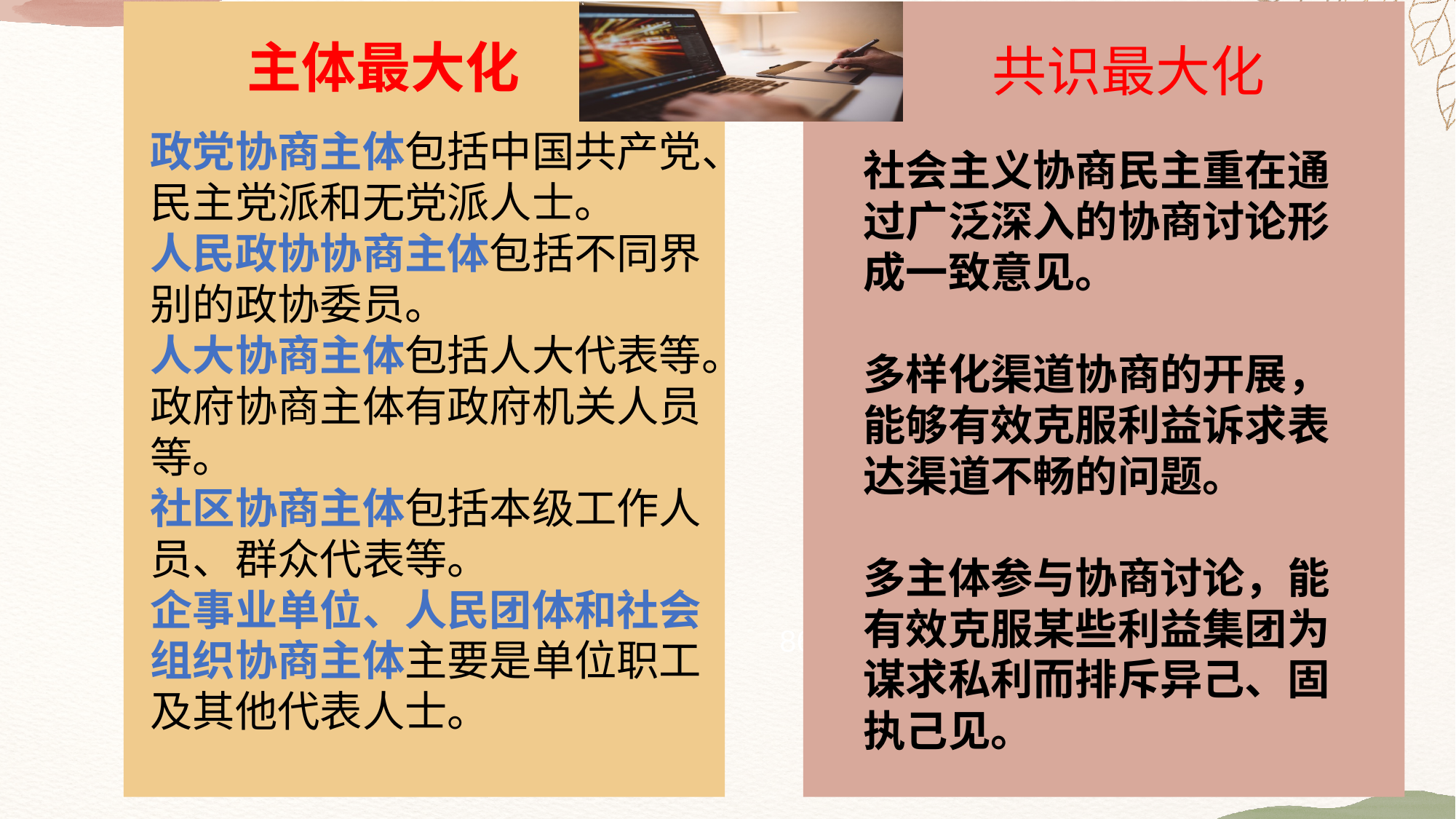

主体最大化

共识最大化
政党协商主体包括中国共产党、民主党派和无党派人士。
人民政协协商主体包括不同界别的政协委员。
人大协商主体包括人大代表等。
政府协商主体有政府机关人员等。
社区协商主体包括本级工作人员、群众代表等。
企事业单位、人民团体和社会组织协商主体主要是单位职工及其他代表人士。

社会主义协商民主重在通过广泛深入的协商讨论形成一致意见。

多样化渠道协商的开展，能够有效克服利益诉求表达渠道不畅的问题。

多主体参与协商讨论，能有效克服某些利益集团为谋求私利而排斥异己、固执己见。
86%